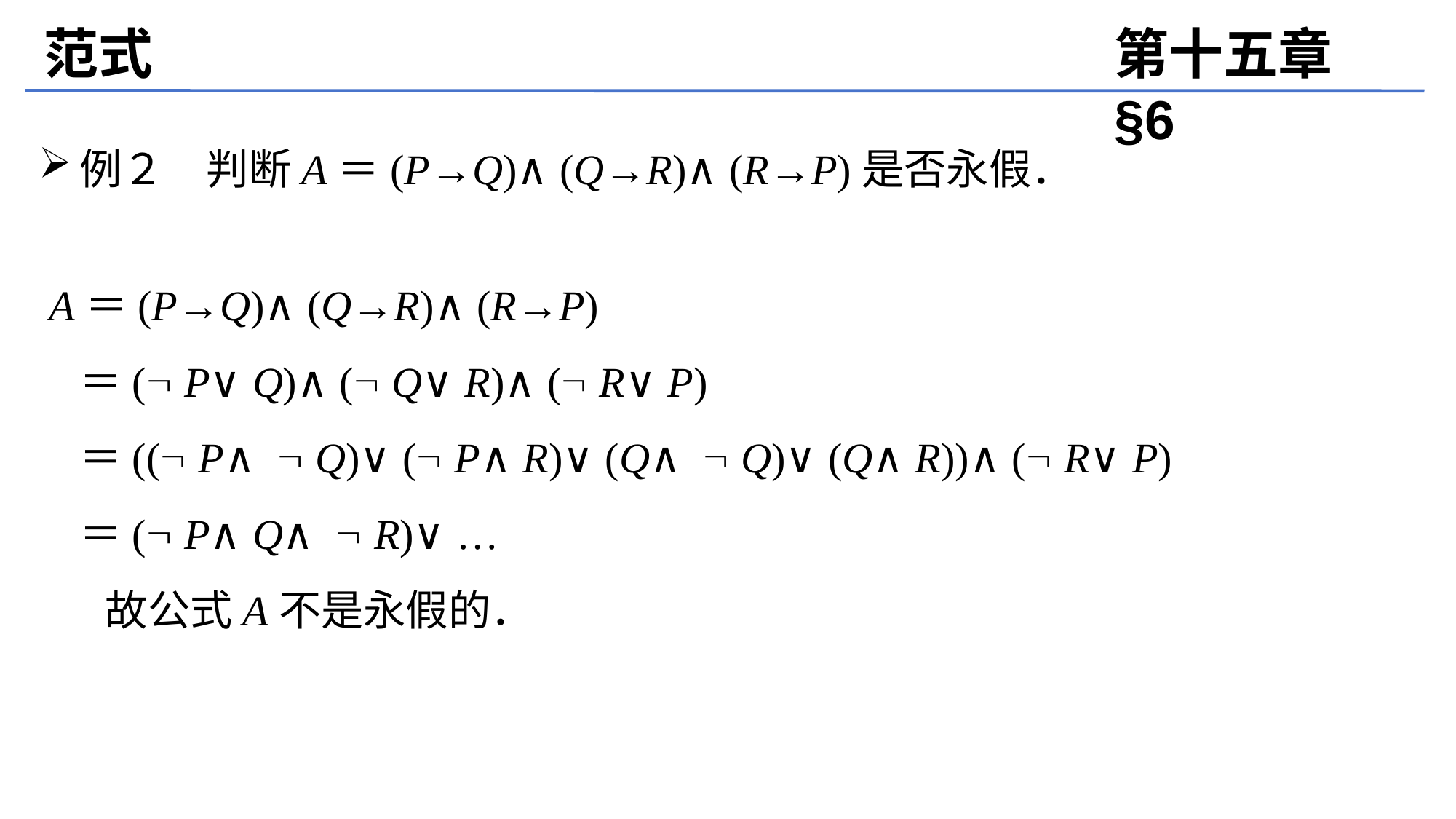

范式
第十五章 §6
例２　判断A＝(P→Q)∧(Q→R)∧(R→P)是否永假．

 A＝(P→Q)∧(Q→R)∧(R→P)
	＝(¬ P∨Q)∧(¬ Q∨R)∧(¬ R∨P)
	＝((¬ P∧ ¬ Q)∨(¬ P∧R)∨(Q∧ ¬ Q)∨(Q∧R))∧(¬ R∨P)
	＝(¬ P∧Q∧ ¬ R)∨…
      故公式A不是永假的．